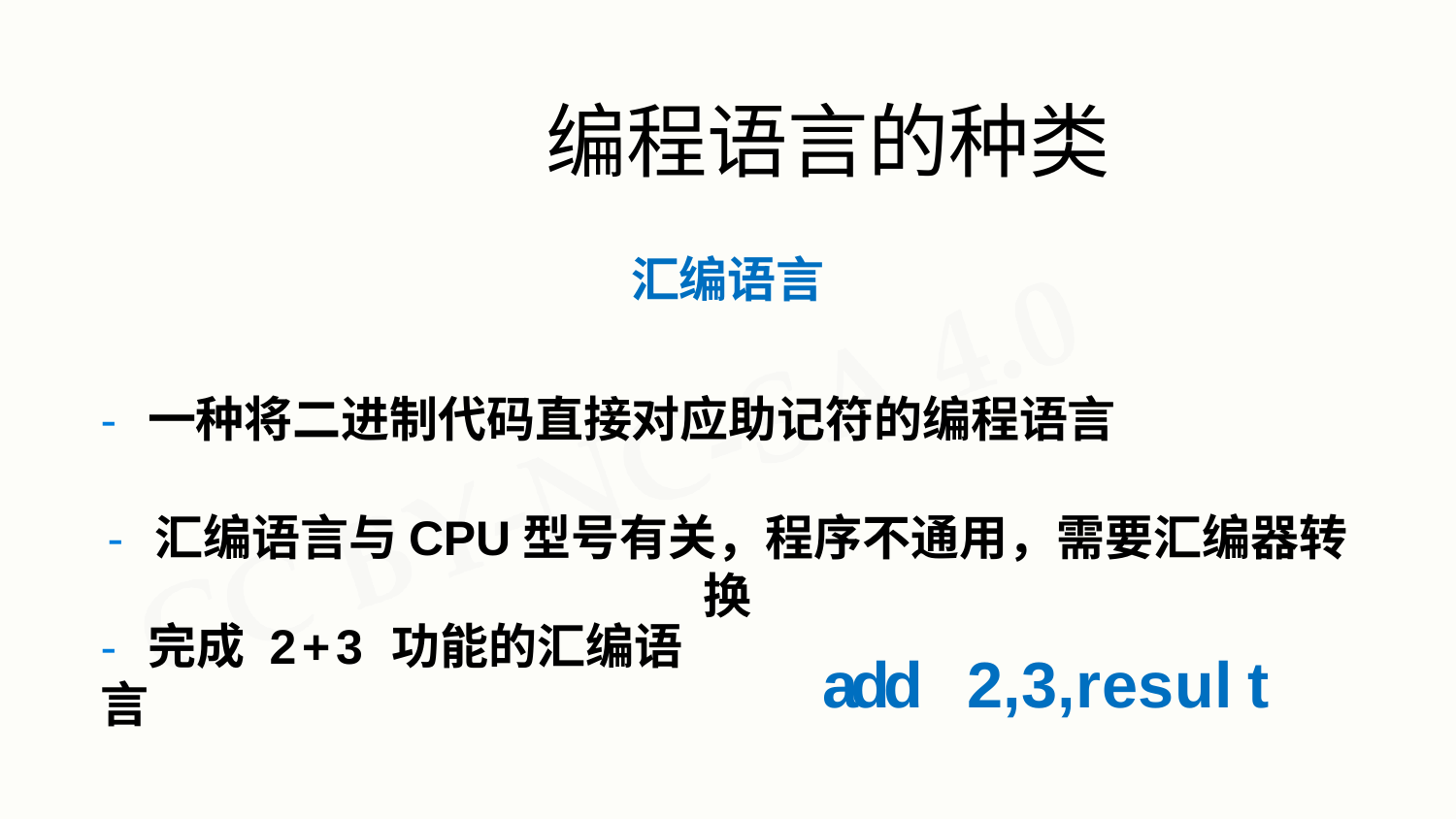

# 编程语言的种类
汇编语言

- 一种将二进制代码直接对应助记符的编程语言

- 汇编语言与CPU型号有关，程序不通用，需要汇编器转换

- 完成 2+3 功能的汇编语言
add	2,3,result